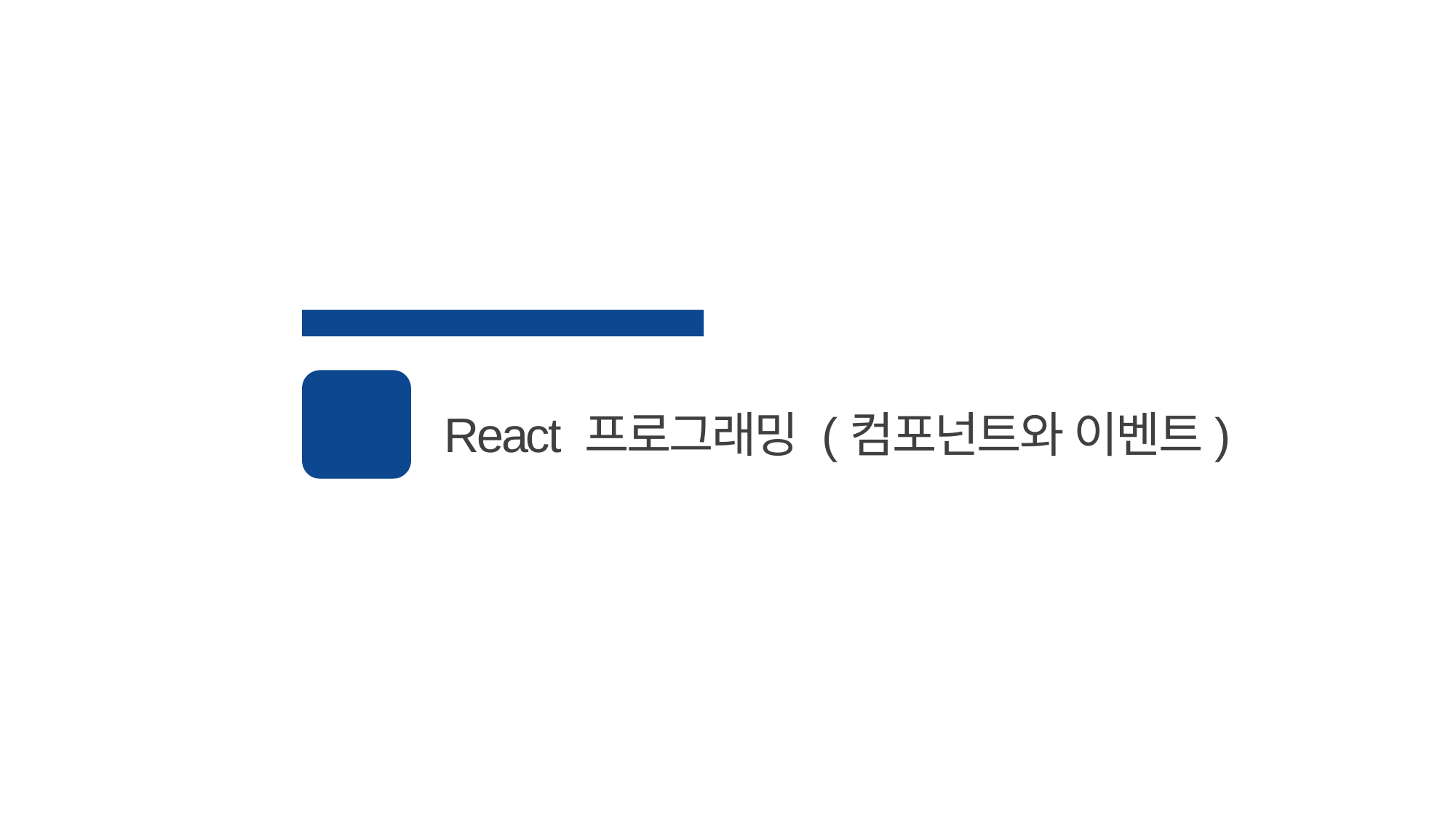

2021 핀테크 아카데미
React 프로그래밍 (컴포넌트와 이벤트)